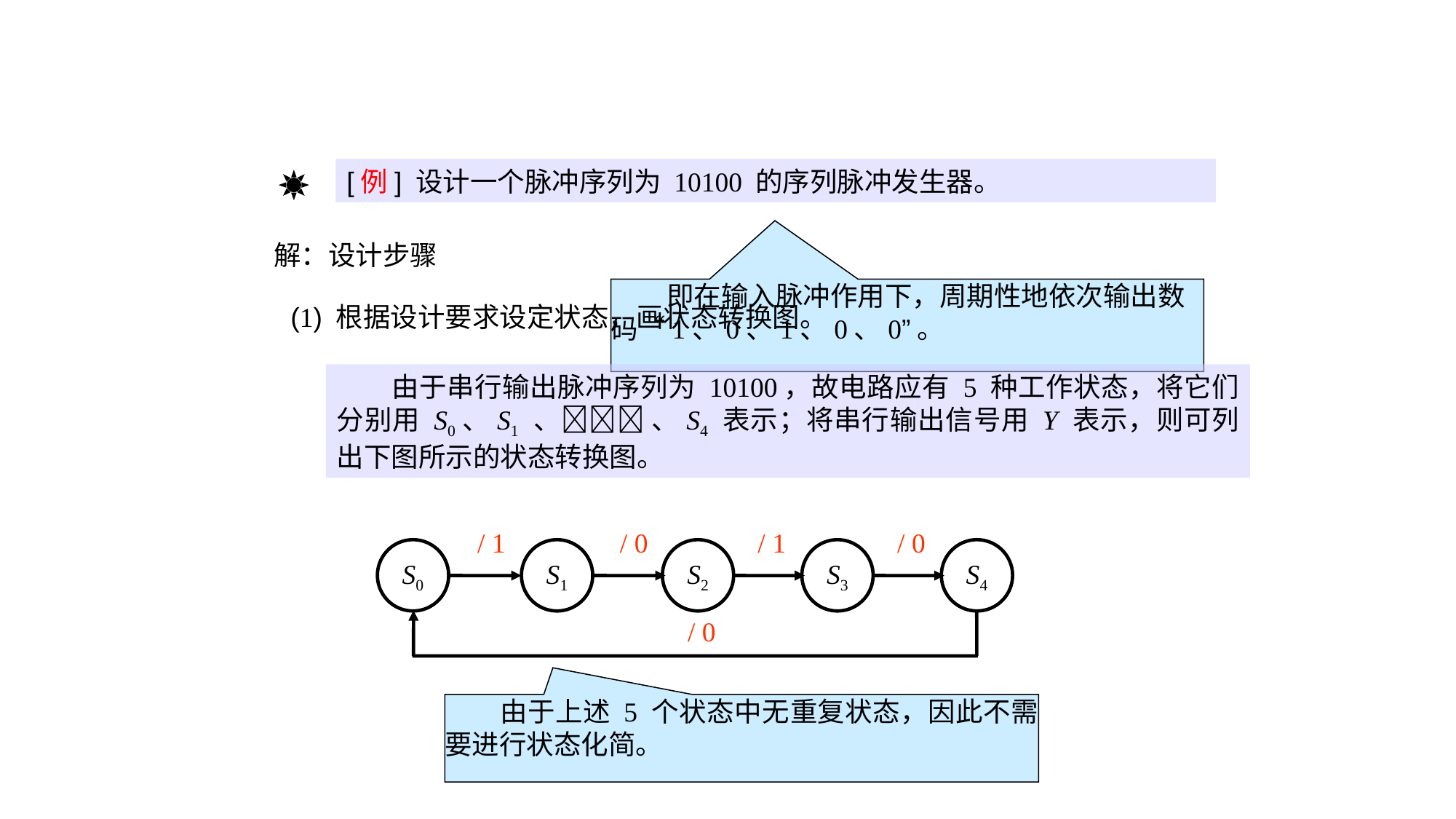

[例] 设计一个脉冲序列为 10100 的序列脉冲发生器。

解：设计步骤

        即在输入脉冲作用下，周期性地依次输出数码“1、0、1、0、0”。
(1) 根据设计要求设定状态，画状态转换图。
　　由于串行输出脉冲序列为 10100，故电路应有 5 种工作状态，将它们分别用 S0、S1 、⋅⋅⋅ 、S4 表示；将串行输出信号用 Y 表示，则可列出下图所示的状态转换图。
/ 1
/ 0
/ 1
/ 0
S0
S1
S2
S3
S4

/ 0

　　由于上述 5 个状态中无重复状态，因此不需要进行状态化简。